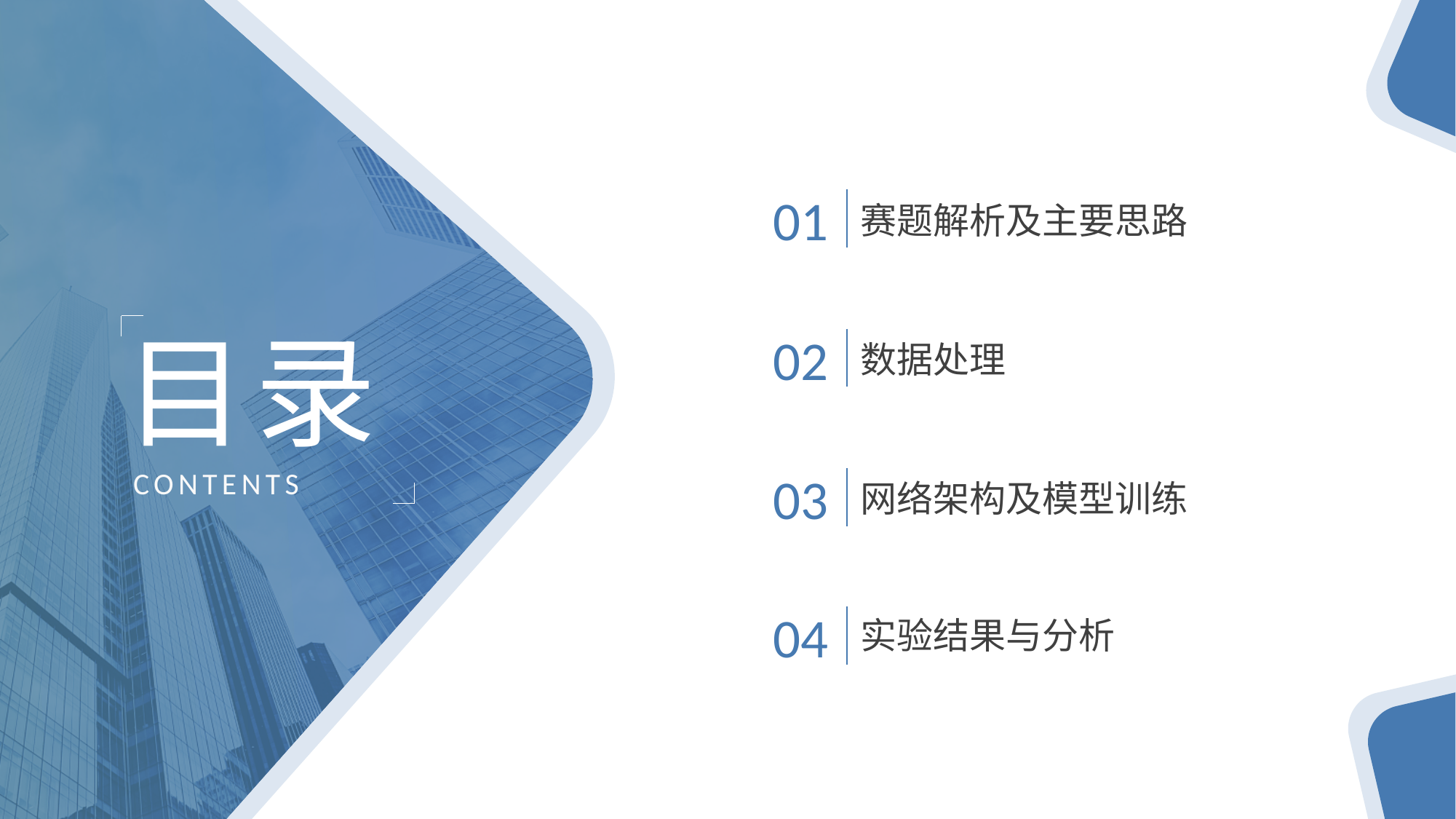

01
赛题解析及主要思路
目录
02
数据处理
CONTENTS
03
网络架构及模型训练
04
实验结果与分析